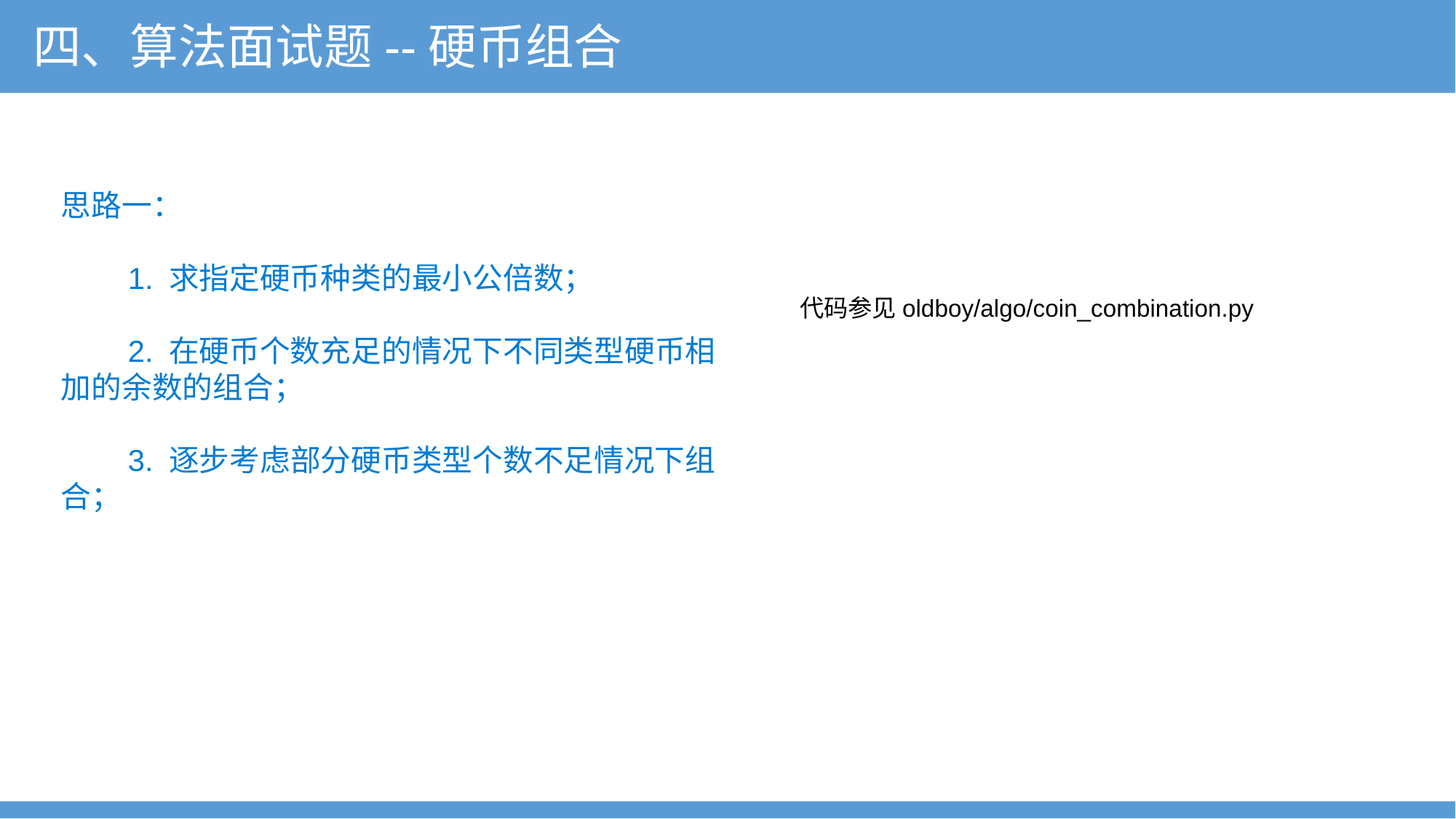

四、算法面试题--硬币组合

思路一：

        1. 求指定硬币种类的最小公倍数；

        2. 在硬币个数充足的情况下不同类型硬币相加的余数的组合；

        3. 逐步考虑部分硬币类型个数不足情况下组合；

代码参见oldboy/algo/coin_combination.py